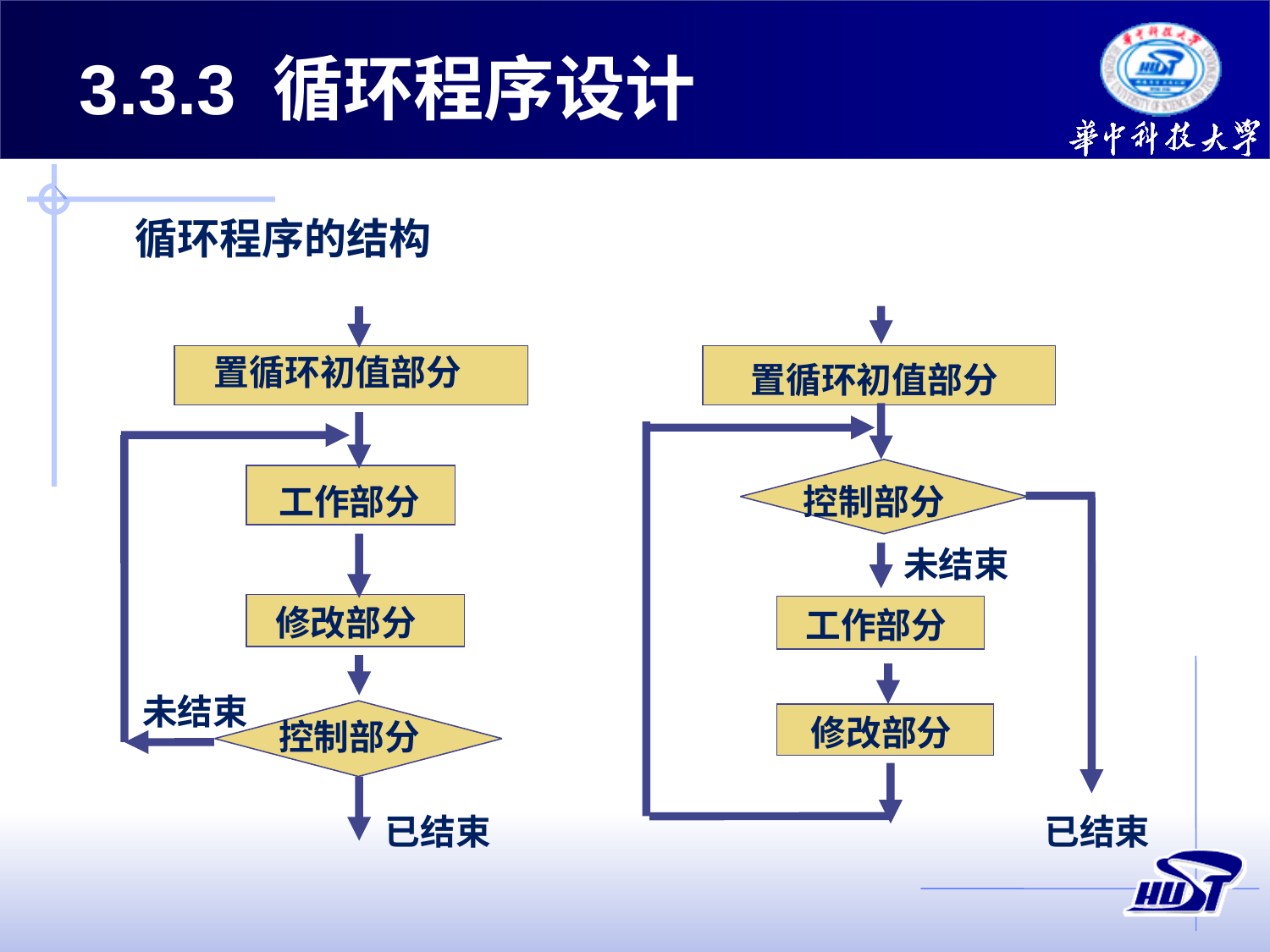

3.3.3 循环程序设计
循环程序的结构

置循环初值部分

置循环初值部分

工作部分
控制部分

修改部分

工作部分

未结束

修改部分
控制部分

已结束
已结束

未结束